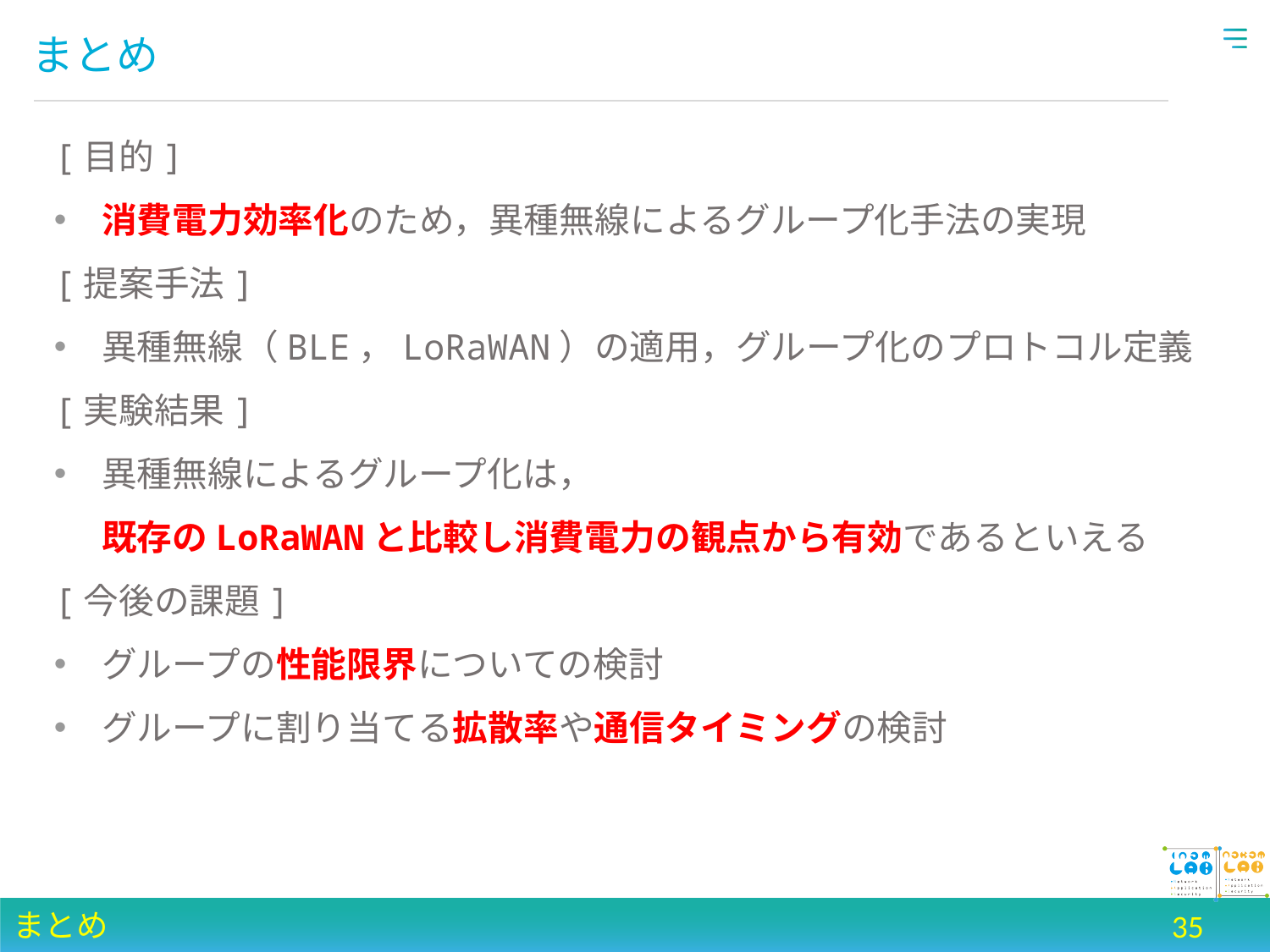

# まとめ
[目的]
消費電力効率化のため，異種無線によるグループ化手法の実現
[提案手法]
異種無線（BLE，LoRaWAN）の適用，グループ化のプロトコル定義
[実験結果]
異種無線によるグループ化は，
既存のLoRaWANと比較し消費電力の観点から有効であるといえる
[今後の課題]
グループの性能限界についての検討
グループに割り当てる拡散率や通信タイミングの検討
まとめ